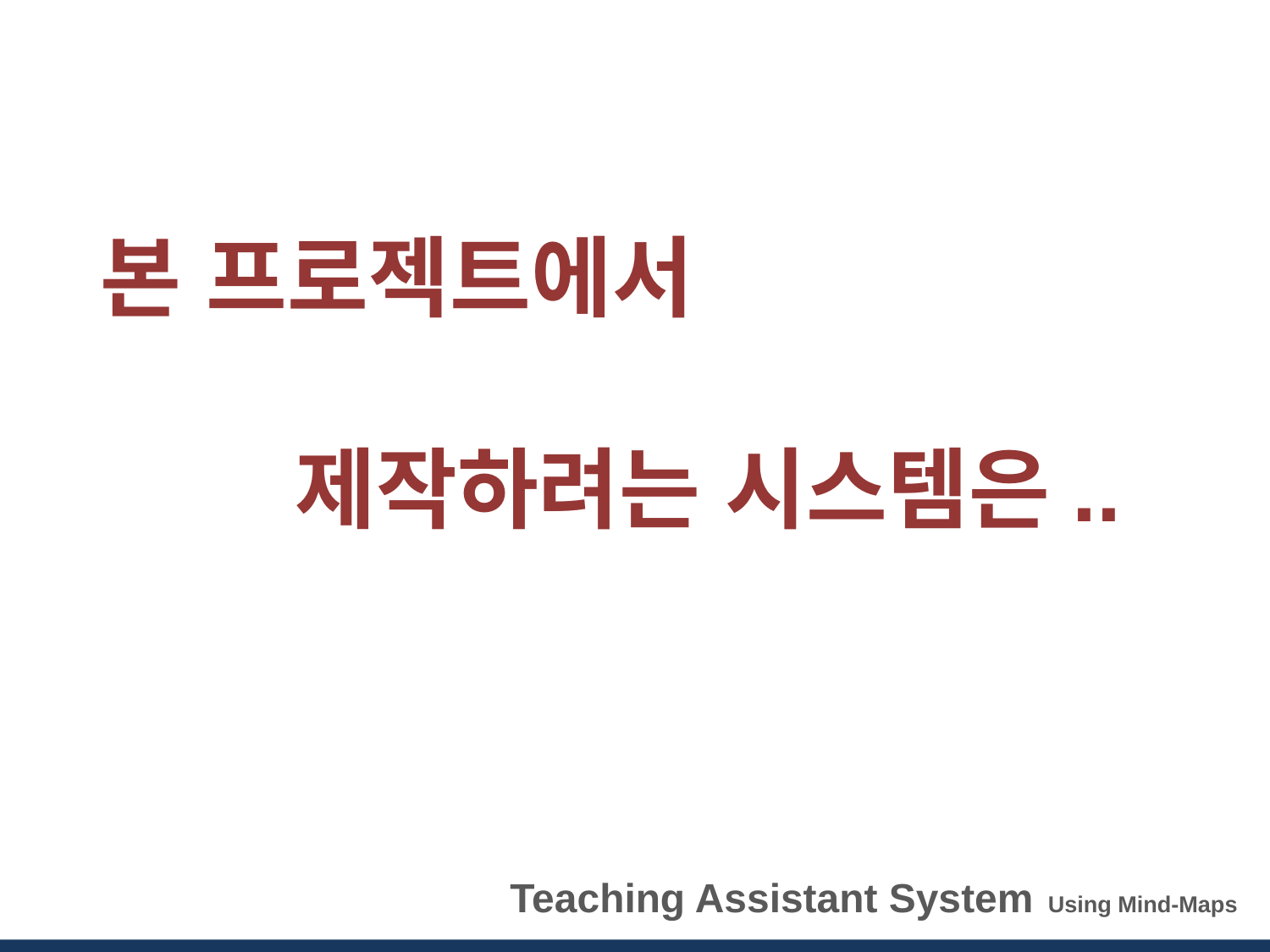

본 프로젝트에서

       제작하려는 시스템은..
          Teaching Assistant System Using Mind-Maps